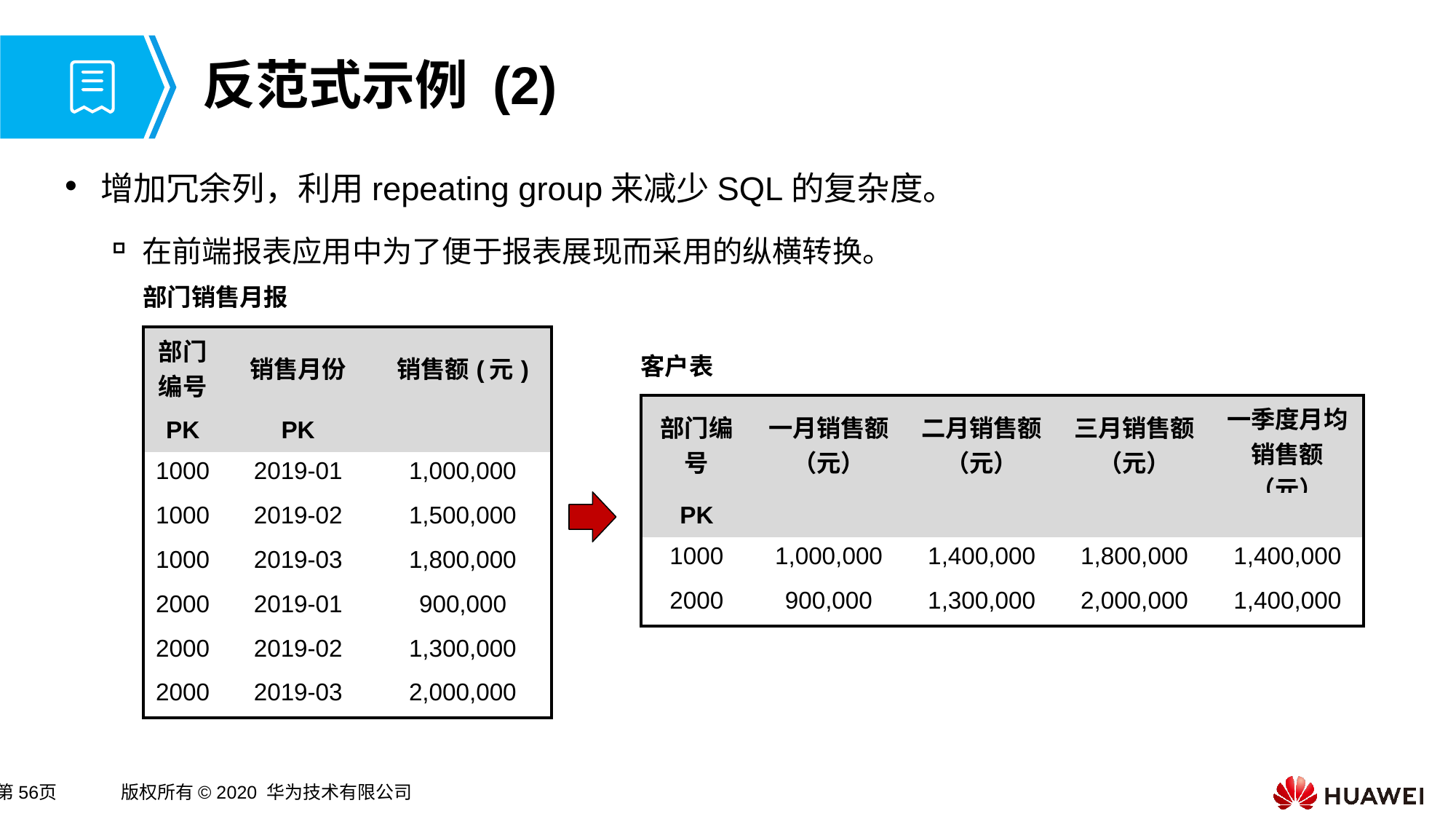

# 反范式示例 (2)
增加冗余列，利用repeating group来减少SQL的复杂度。
在前端报表应用中为了便于报表展现而采用的纵横转换。
部门销售月报
| 部门编号 | 销售月份 | 销售额(元) |
| --- | --- | --- |
| PK | PK |  |
| 1000 | 2019-01 | 1,000,000 |
| 1000 | 2019-02 | 1,500,000 |
| 1000 | 2019-03 | 1,800,000 |
| 2000 | 2019-01 | 900,000 |
| 2000 | 2019-02 | 1,300,000 |
| 2000 | 2019-03 | 2,000,000 |
客户表
| 部门编号 | 一月销售额（元） | 二月销售额（元） | 三月销售额（元） | 一季度月均销售额（元） |
| --- | --- | --- | --- | --- |
| PK |  |  |  |  |
| 1000 | 1,000,000 | 1,400,000 | 1,800,000 | 1,400,000 |
| 2000 | 900,000 | 1,300,000 | 2,000,000 | 1,400,000 |